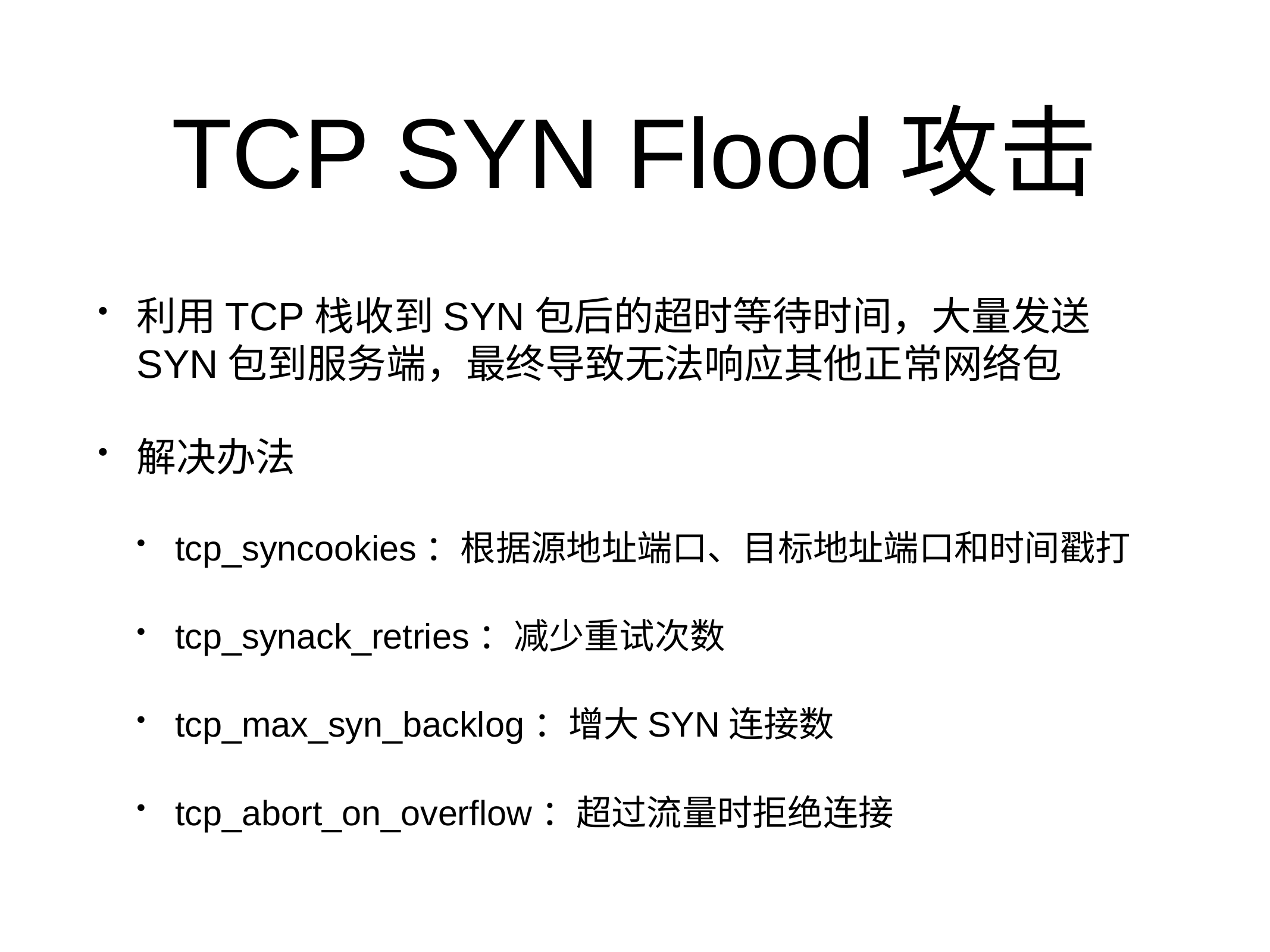

# TCP SYN Flood攻击
利用TCP栈收到SYN包后的超时等待时间，大量发送SYN包到服务端，最终导致无法响应其他正常网络包
解决办法
tcp_syncookies：根据源地址端口、目标地址端口和时间戳打
tcp_synack_retries：减少重试次数
tcp_max_syn_backlog：增大SYN连接数
tcp_abort_on_overflow：超过流量时拒绝连接